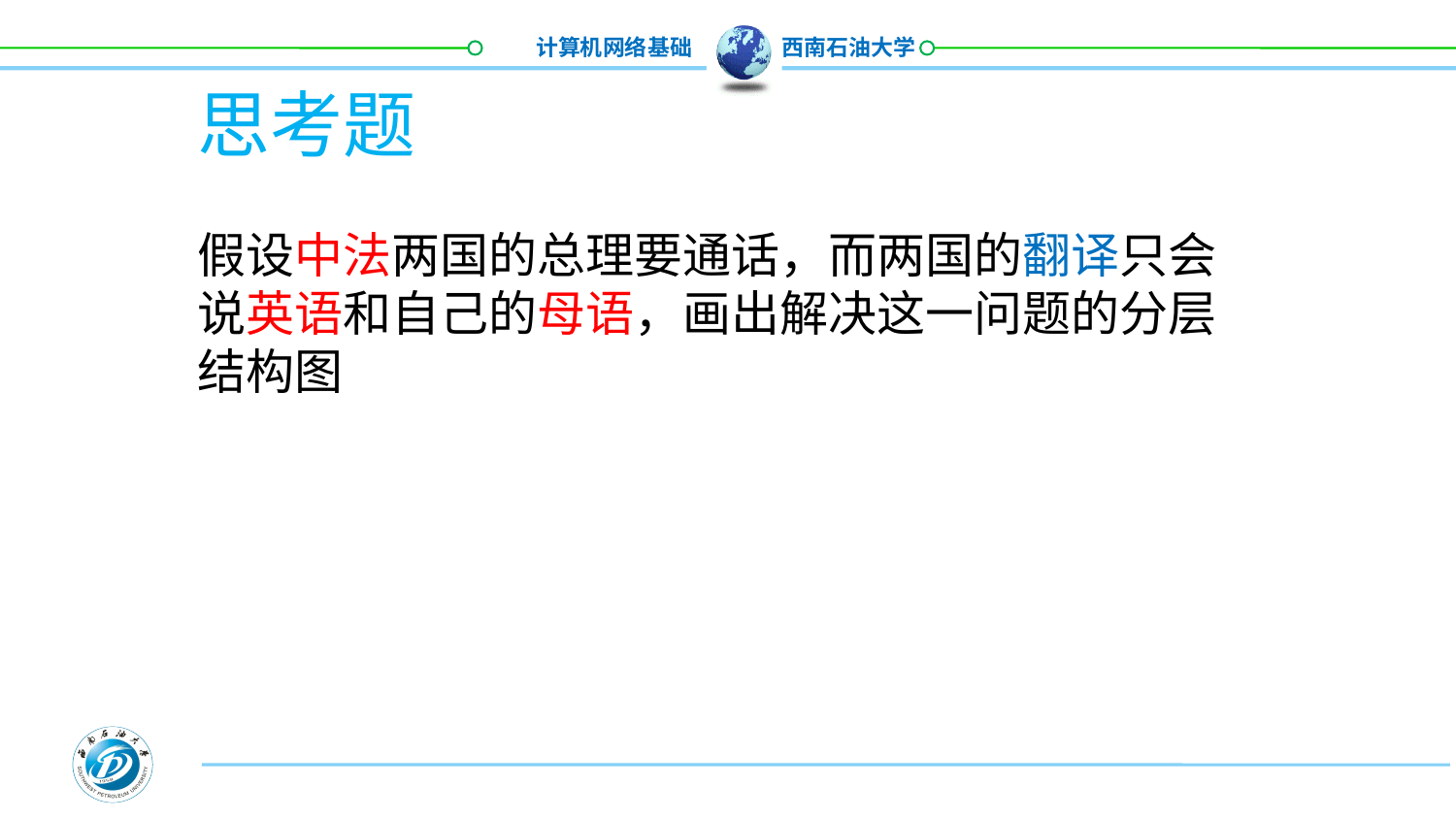

# 思考题
假设中法两国的总理要通话，而两国的翻译只会说英语和自己的母语，画出解决这一问题的分层结构图

100